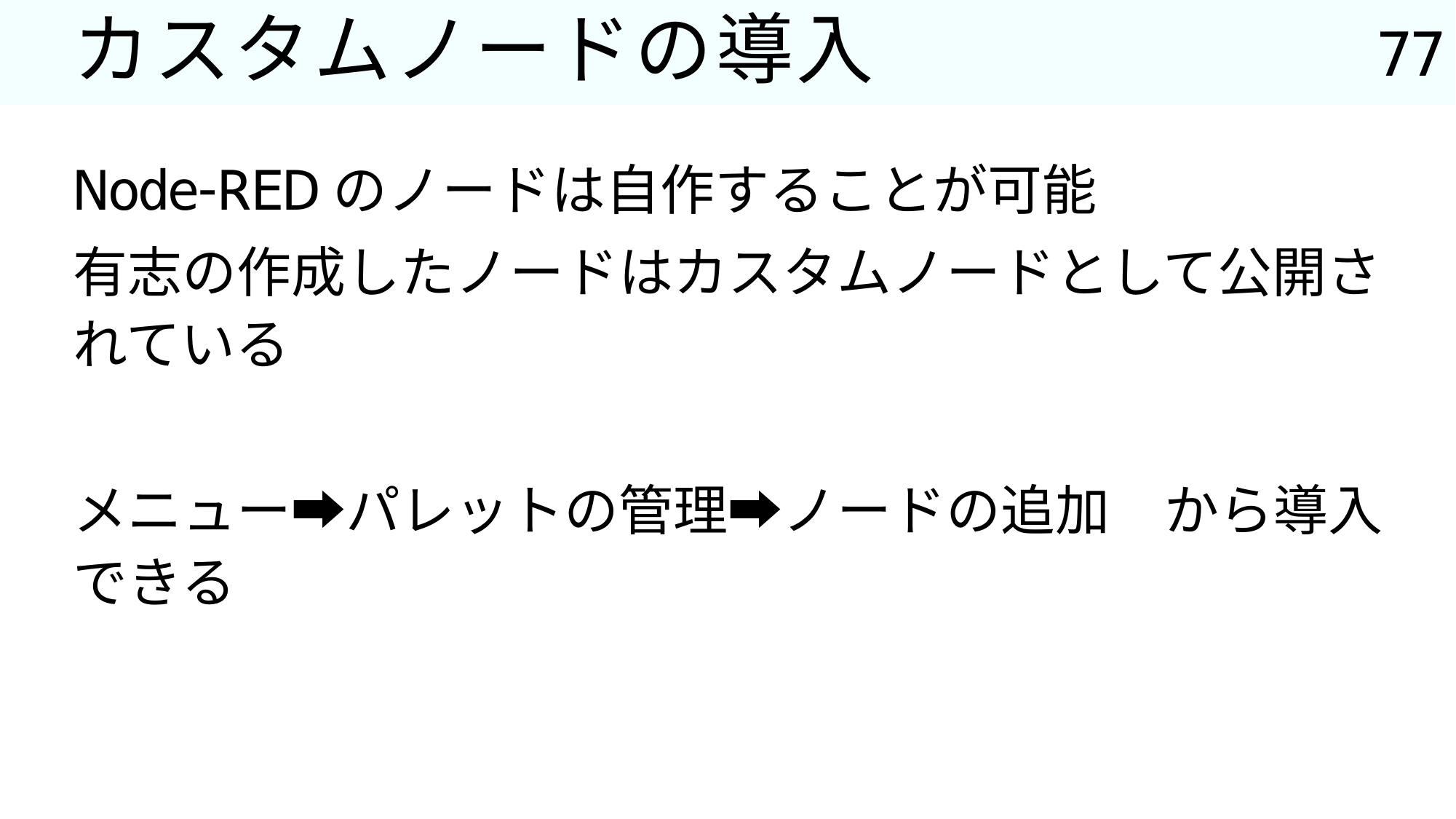

77
# カスタムノードの導入
Node-REDのノードは自作することが可能
有志の作成したノードはカスタムノードとして公開されている

メニュー➡パレットの管理➡ノードの追加　から導入できる